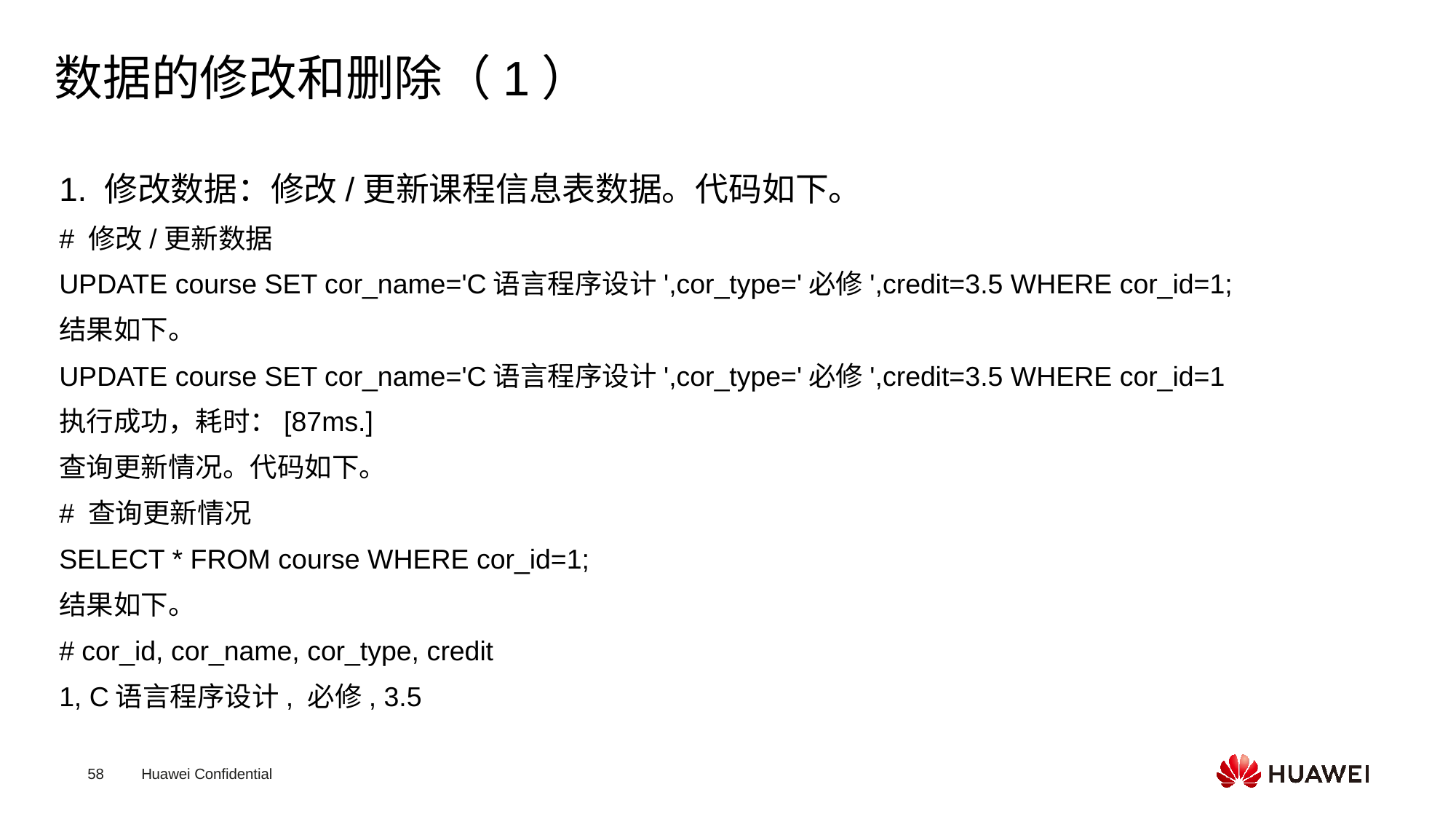

# 数据的修改和删除（1）
1. 修改数据：修改/更新课程信息表数据。代码如下。
# 修改/更新数据
UPDATE course SET cor_name='C语言程序设计',cor_type='必修',credit=3.5 WHERE cor_id=1;
结果如下。
UPDATE course SET cor_name='C语言程序设计',cor_type='必修',credit=3.5 WHERE cor_id=1
执行成功，耗时：[87ms.]
查询更新情况。代码如下。
# 查询更新情况
SELECT * FROM course WHERE cor_id=1;
结果如下。
# cor_id, cor_name, cor_type, credit
1, C语言程序设计, 必修, 3.5
Text
Text
Text
Text
Text
Text
Text
Text
Text
Text
Text
Text
Text
Text
Text
Text
Text
Text
Text
Text
Text
Text
Text
Text
Text
Text
Text
Text
Text
Text
Text
Text
Text
Text
Text
Text
Text
Text
Text
Text
Text
Text
Text
Text
Text
Text